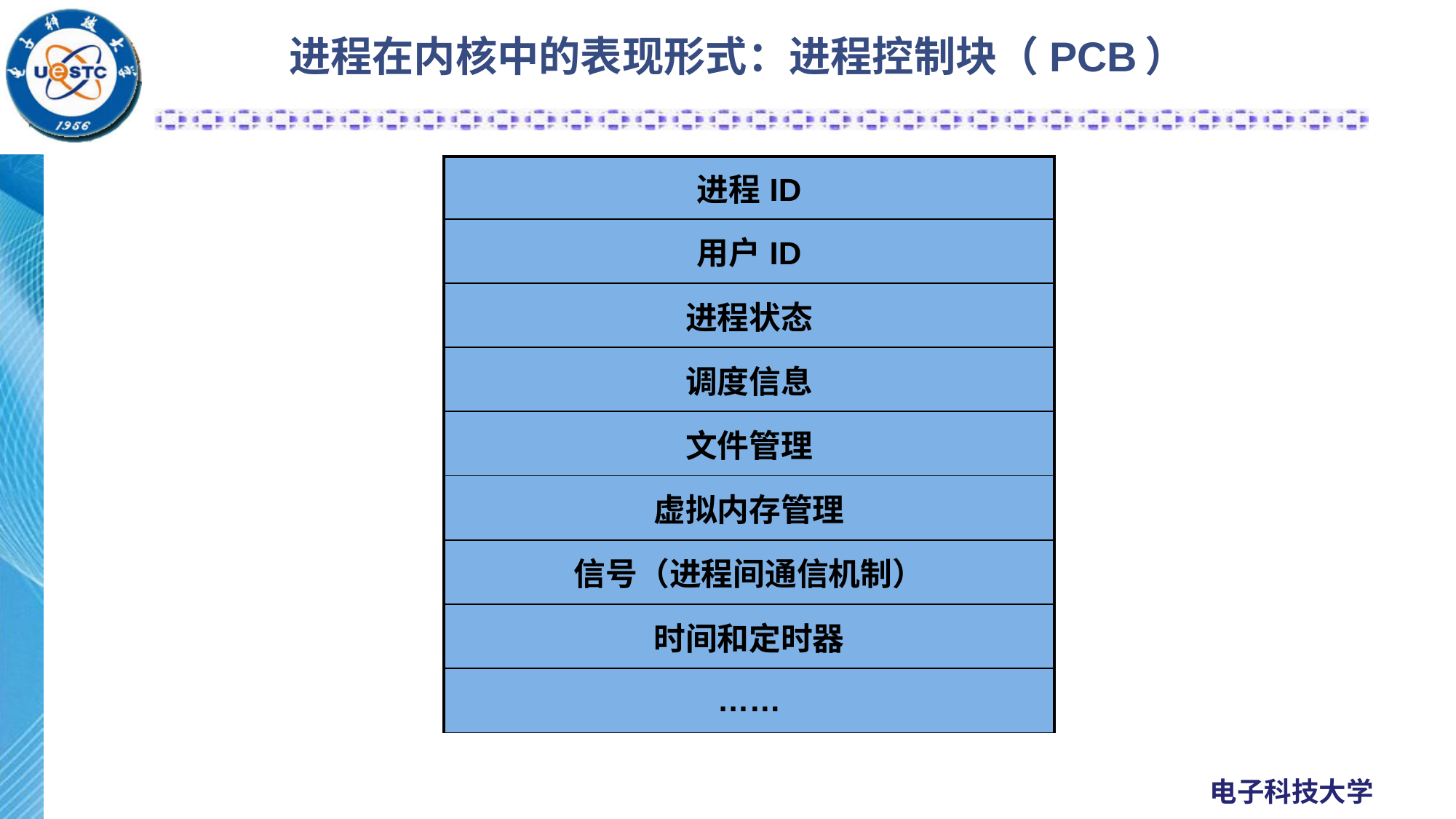

# 进程在内核中的表现形式：进程控制块（PCB）
| 进程ID |
| --- |
| 用户ID |
| 进程状态 |
| 调度信息 |
| 文件管理 |
| 虚拟内存管理 |
| 信号（进程间通信机制） |
| 时间和定时器 |
| …… |